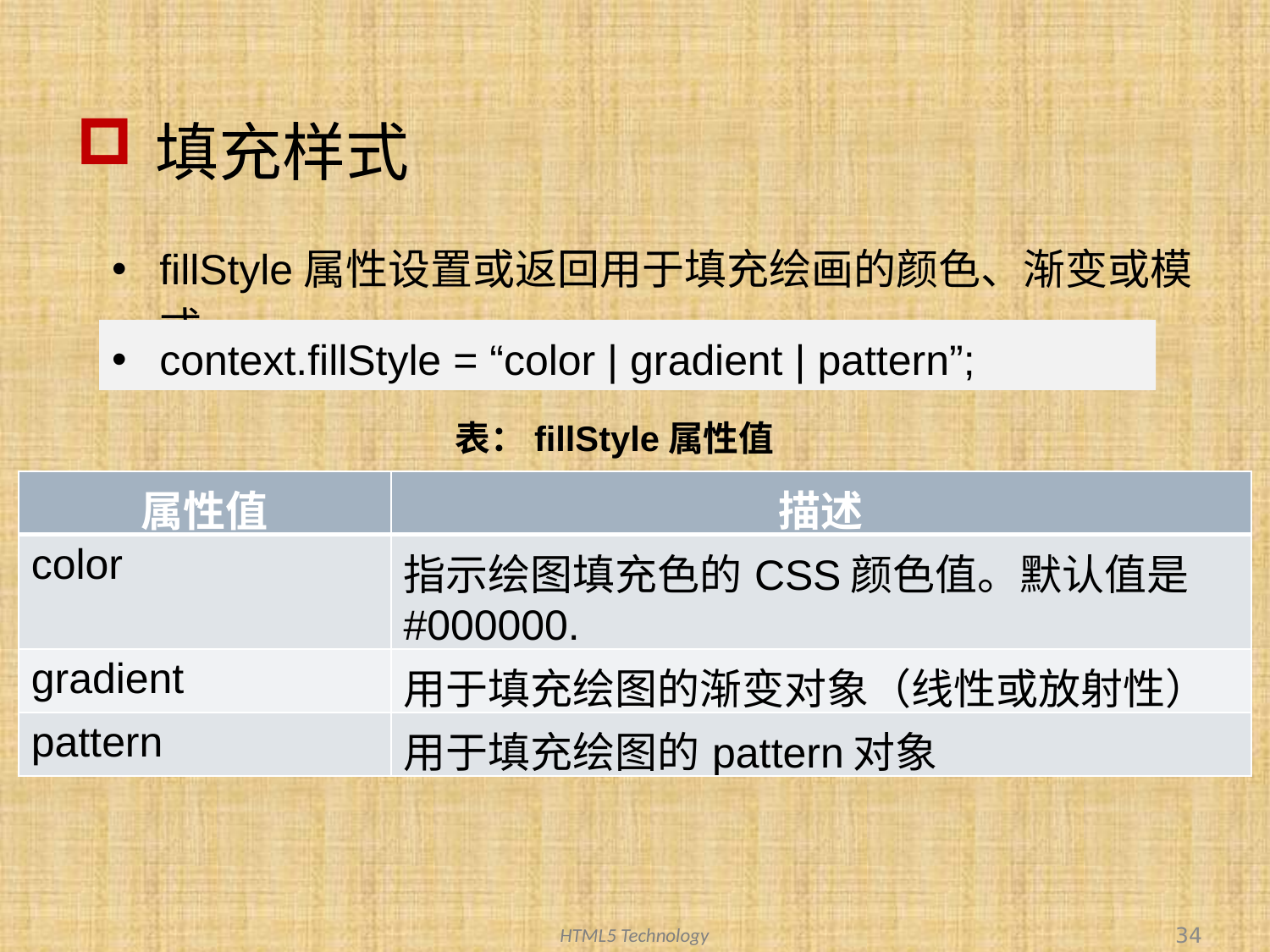

# 填充样式
fillStyle属性设置或返回用于填充绘画的颜色、渐变或模式。
context.fillStyle = “color | gradient | pattern”;
表：fillStyle属性值
| 属性值 | 描述 |
| --- | --- |
| color | 指示绘图填充色的CSS颜色值。默认值是#000000. |
| gradient | 用于填充绘图的渐变对象（线性或放射性） |
| pattern | 用于填充绘图的pattern对象 |
34
HTML5 Technology